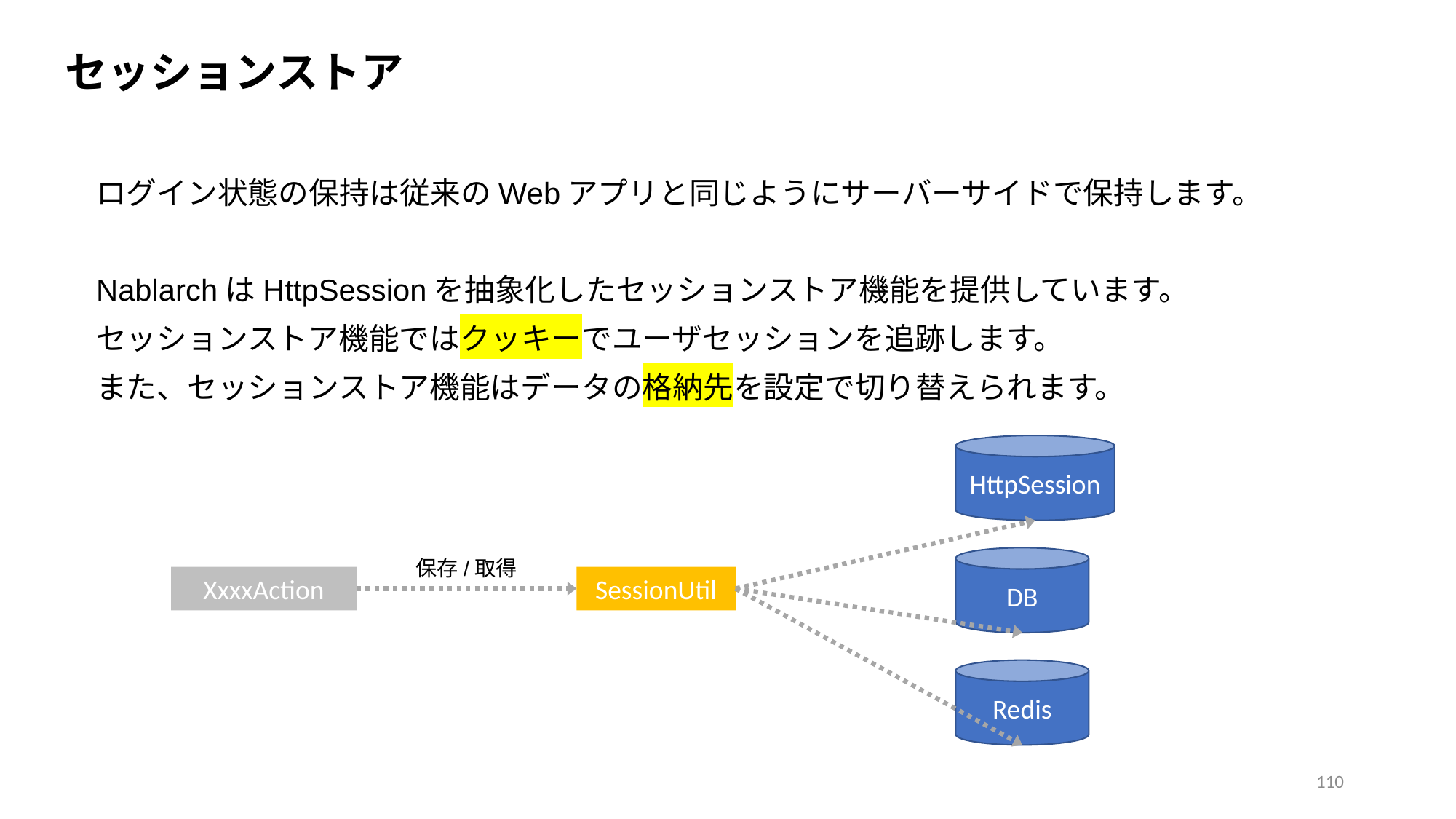

セッションストア
ログイン状態の保持は従来のWebアプリと同じようにサーバーサイドで保持します。

NablarchはHttpSessionを抽象化したセッションストア機能を提供しています。
セッションストア機能ではクッキーでユーザセッションを追跡します。
また、セッションストア機能はデータの格納先を設定で切り替えられます。
HttpSession
保存/取得
DB
XxxxAction
SessionUtil
Redis
110